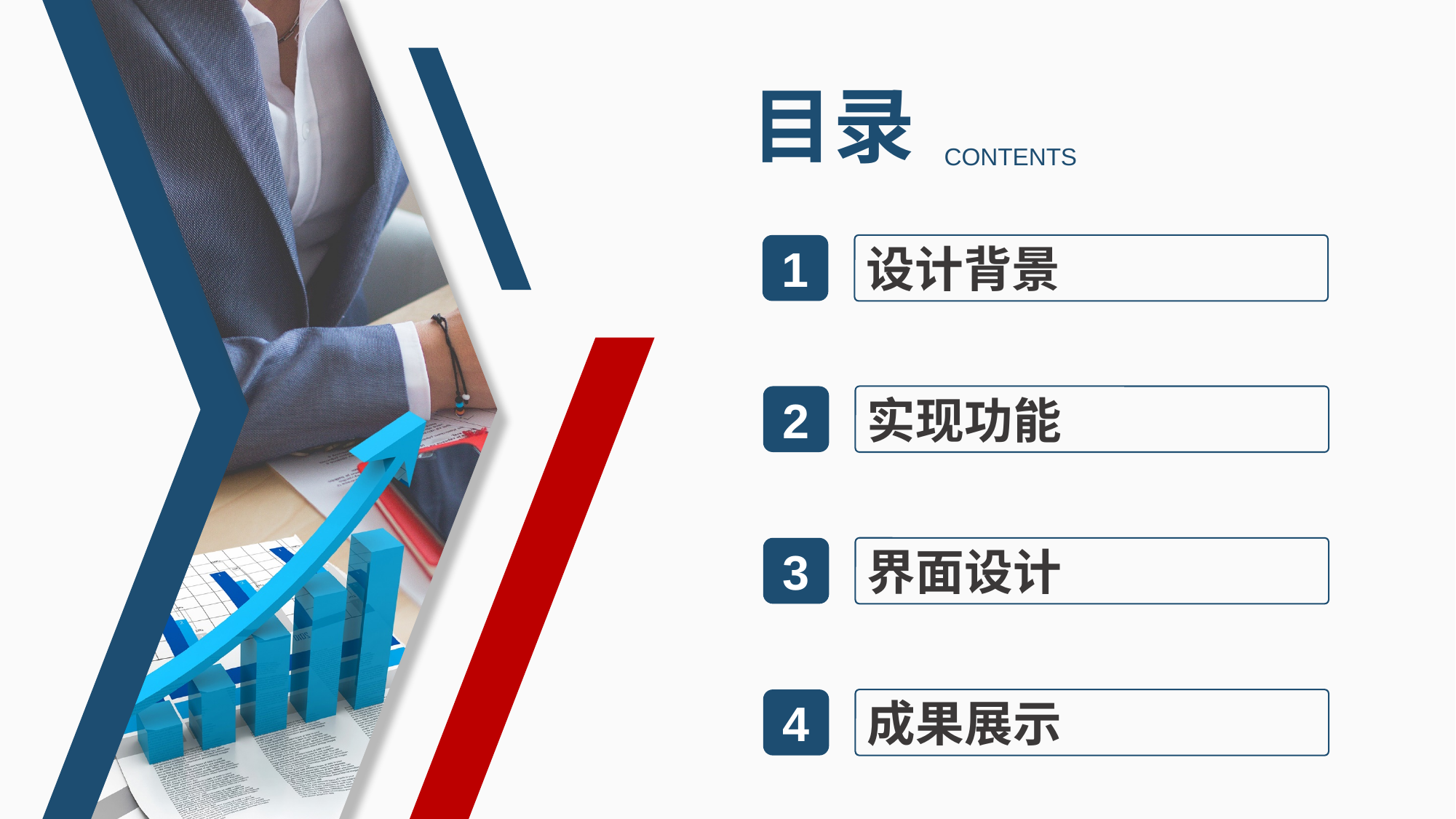

目录
CONTENTS
1
设计背景
2
实现功能
3
界面设计
4
成果展示